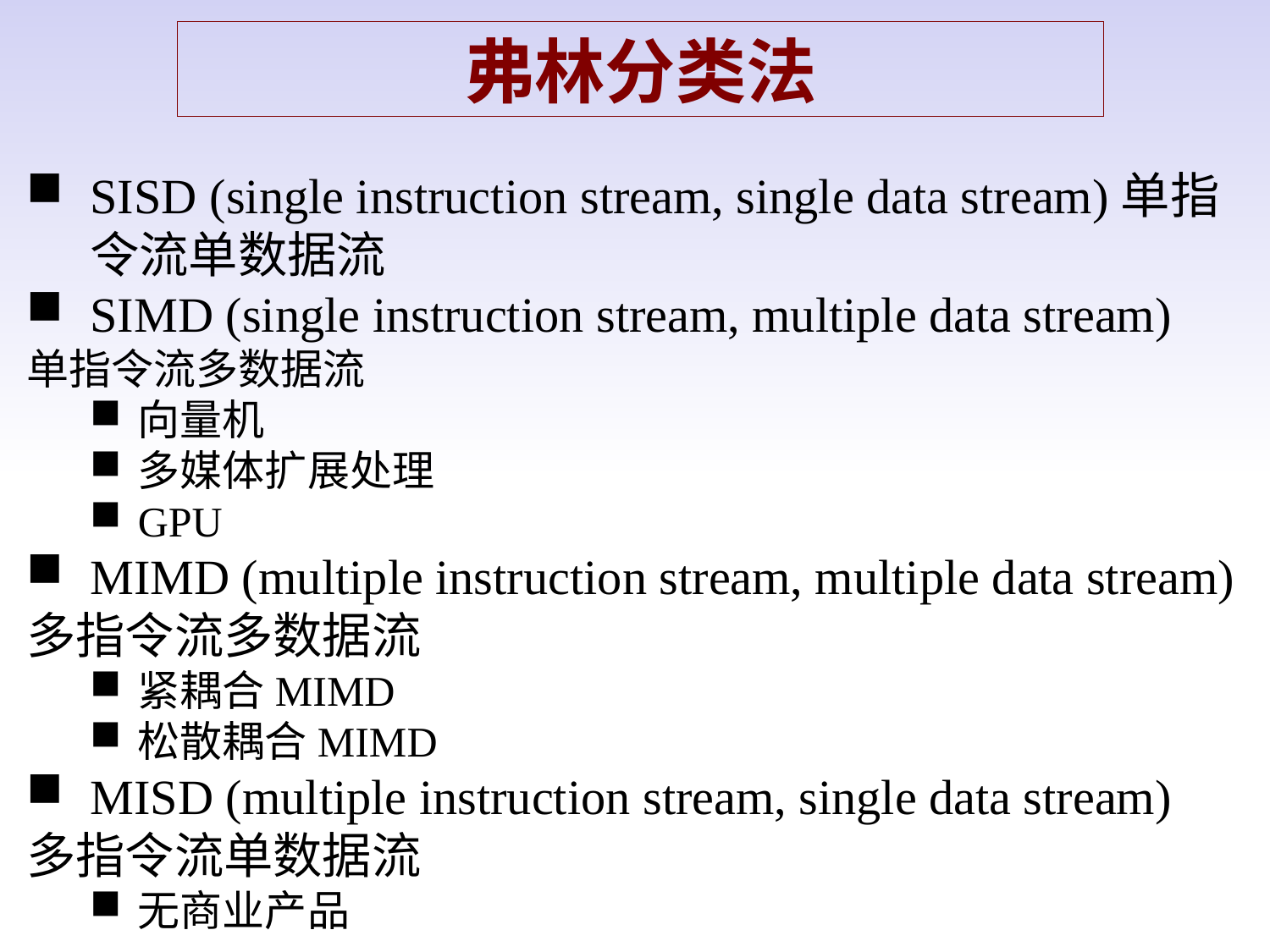

弗林分类法
SISD (single instruction stream, single data stream)单指令流单数据流
SIMD (single instruction stream, multiple data stream)
单指令流多数据流
向量机
多媒体扩展处理
GPU
MIMD (multiple instruction stream, multiple data stream)
多指令流多数据流
紧耦合MIMD
松散耦合MIMD
MISD (multiple instruction stream, single data stream)
多指令流单数据流
无商业产品